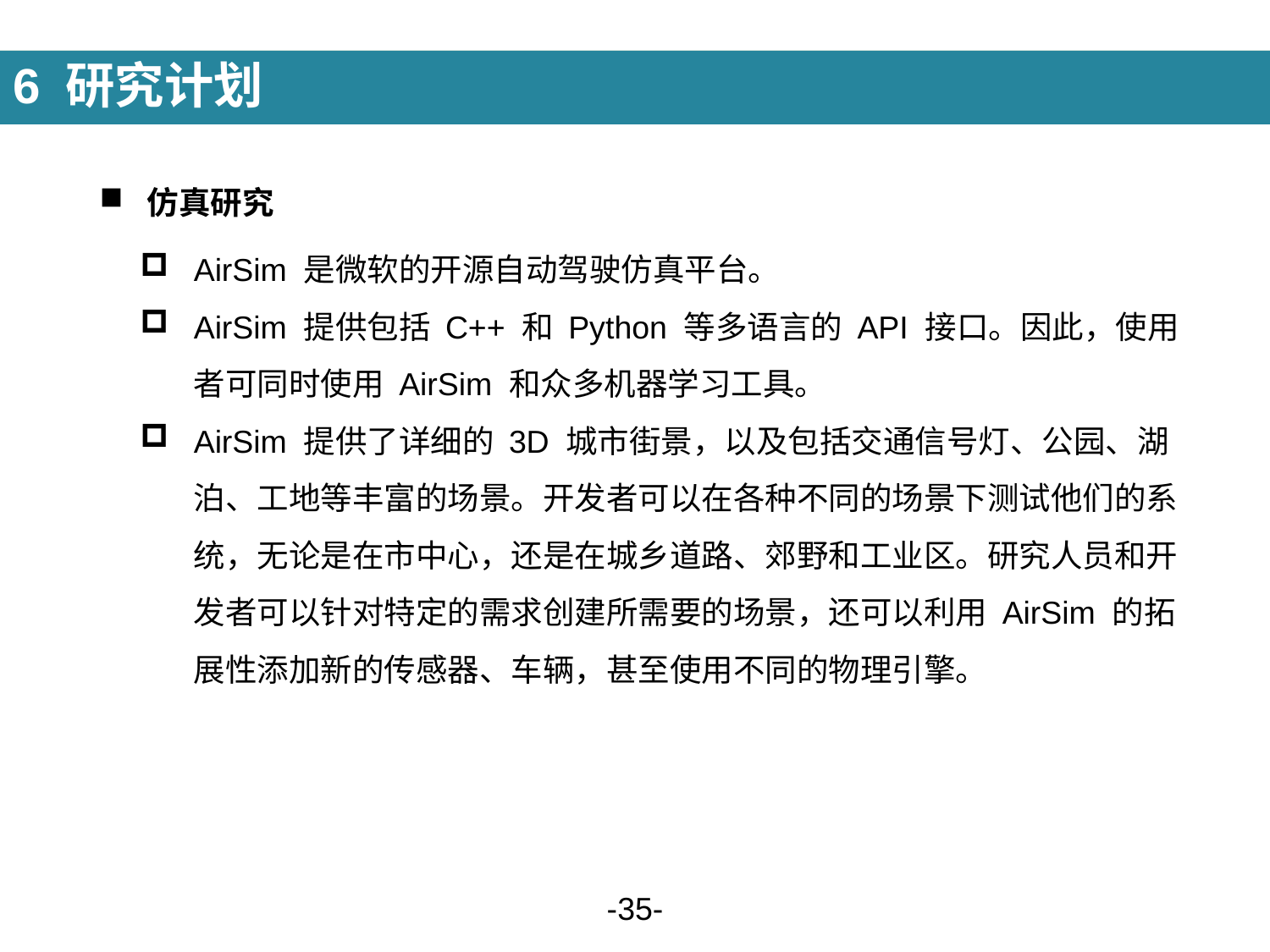

6 研究计划

仿真研究
AirSim 是微软的开源自动驾驶仿真平台。
AirSim 提供包括 C++ 和 Python 等多语言的 API 接口。因此，使用者可同时使用 AirSim 和众多机器学习工具。
AirSim 提供了详细的 3D 城市街景，以及包括交通信号灯、公园、湖泊、工地等丰富的场景。开发者可以在各种不同的场景下测试他们的系统，无论是在市中心，还是在城乡道路、郊野和工业区。研究人员和开发者可以针对特定的需求创建所需要的场景，还可以利用 AirSim 的拓展性添加新的传感器、车辆，甚至使用不同的物理引擎。
-35-